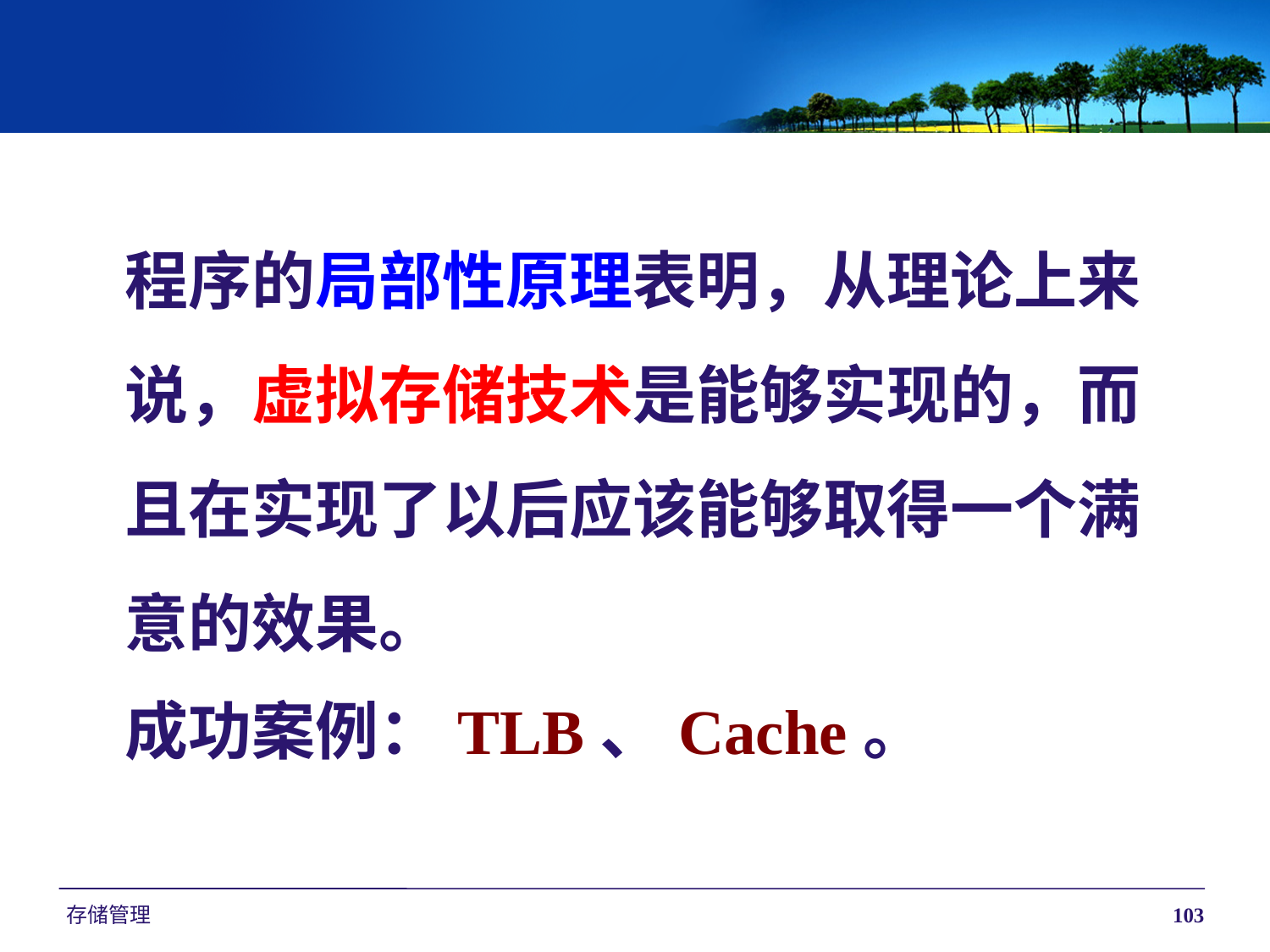

程序的局部性原理表明，从理论上来说，虚拟存储技术是能够实现的，而且在实现了以后应该能够取得一个满意的效果。
成功案例：TLB、Cache。
存储管理
103